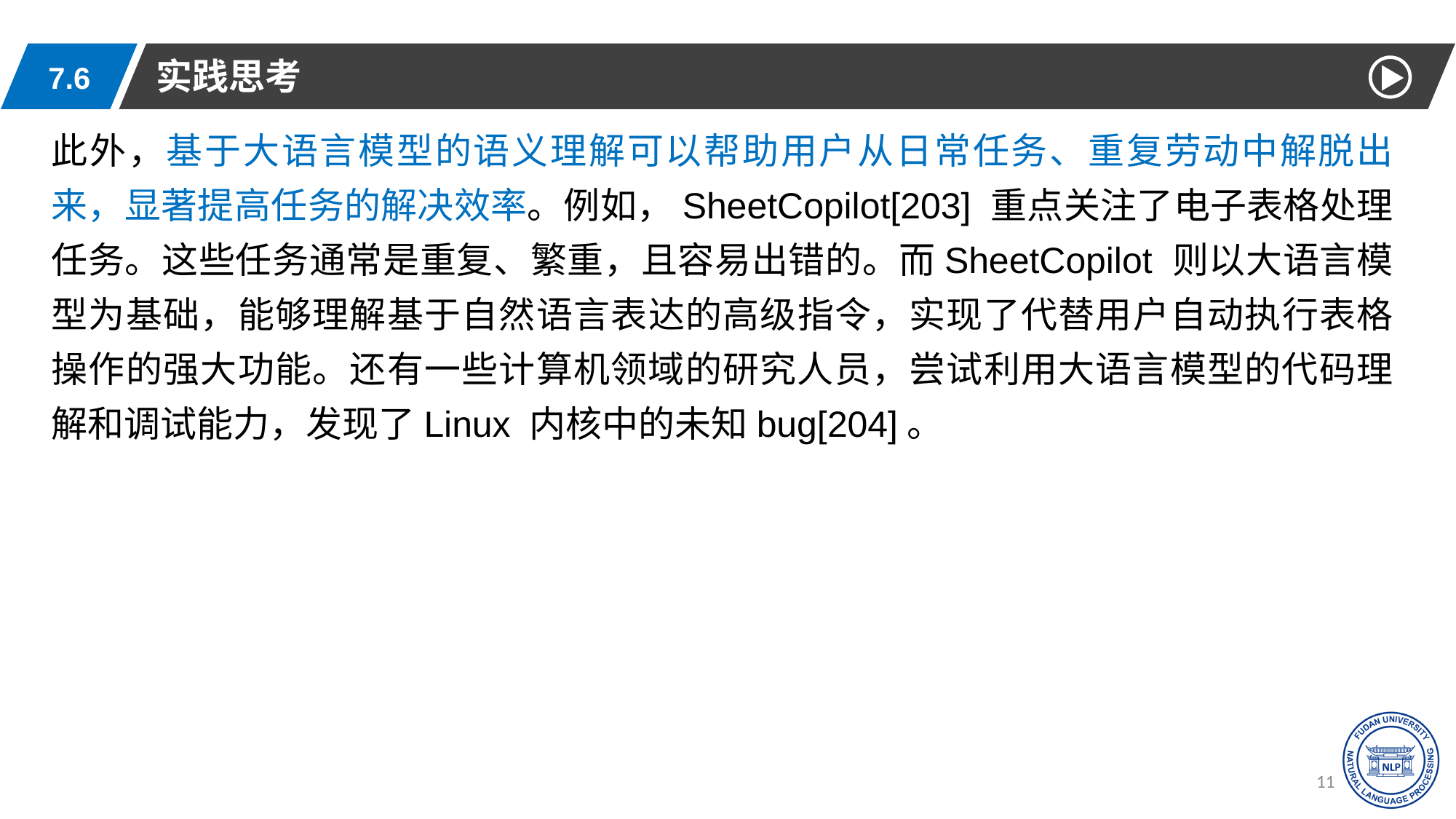

实践思考
7.6

此外，基于大语言模型的语义理解可以帮助用户从日常任务、重复劳动中解脱出来，显著提高任务的解决效率。例如，SheetCopilot[203] 重点关注了电子表格处理任务。这些任务通常是重复、繁重，且容易出错的。而SheetCopilot 则以大语言模型为基础，能够理解基于自然语言表达的高级指令，实现了代替用户自动执行表格操作的强大功能。还有一些计算机领域的研究人员，尝试利用大语言模型的代码理解和调试能力，发现了Linux 内核中的未知bug[204]。
118